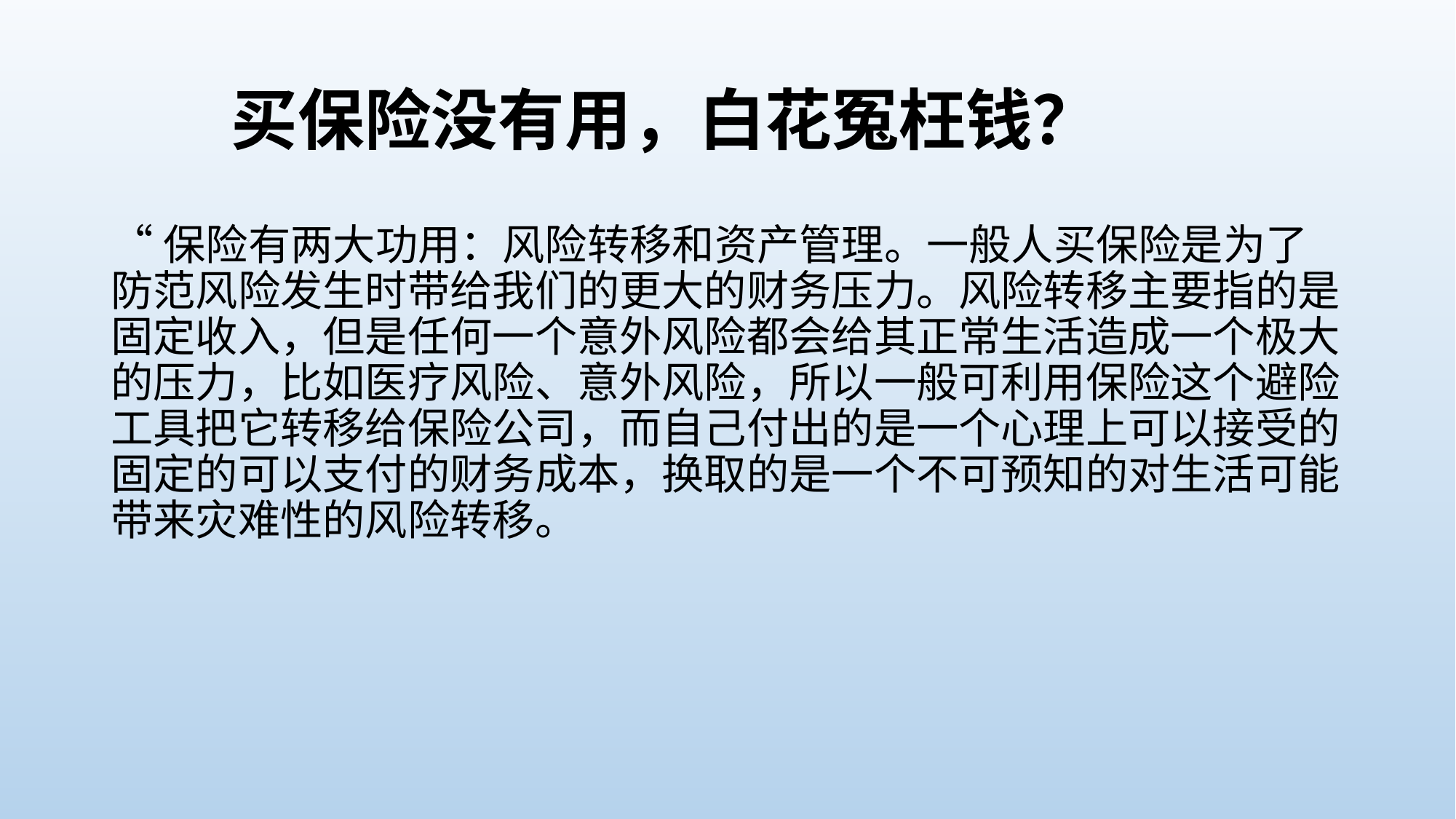

# 买保险没有用，白花冤枉钱？
“保险有两大功用：风险转移和资产管理。一般人买保险是为了防范风险发生时带给我们的更大的财务压力。风险转移主要指的是固定收入，但是任何一个意外风险都会给其正常生活造成一个极大的压力，比如医疗风险、意外风险，所以一般可利用保险这个避险工具把它转移给保险公司，而自己付出的是一个心理上可以接受的固定的可以支付的财务成本，换取的是一个不可预知的对生活可能带来灾难性的风险转移。